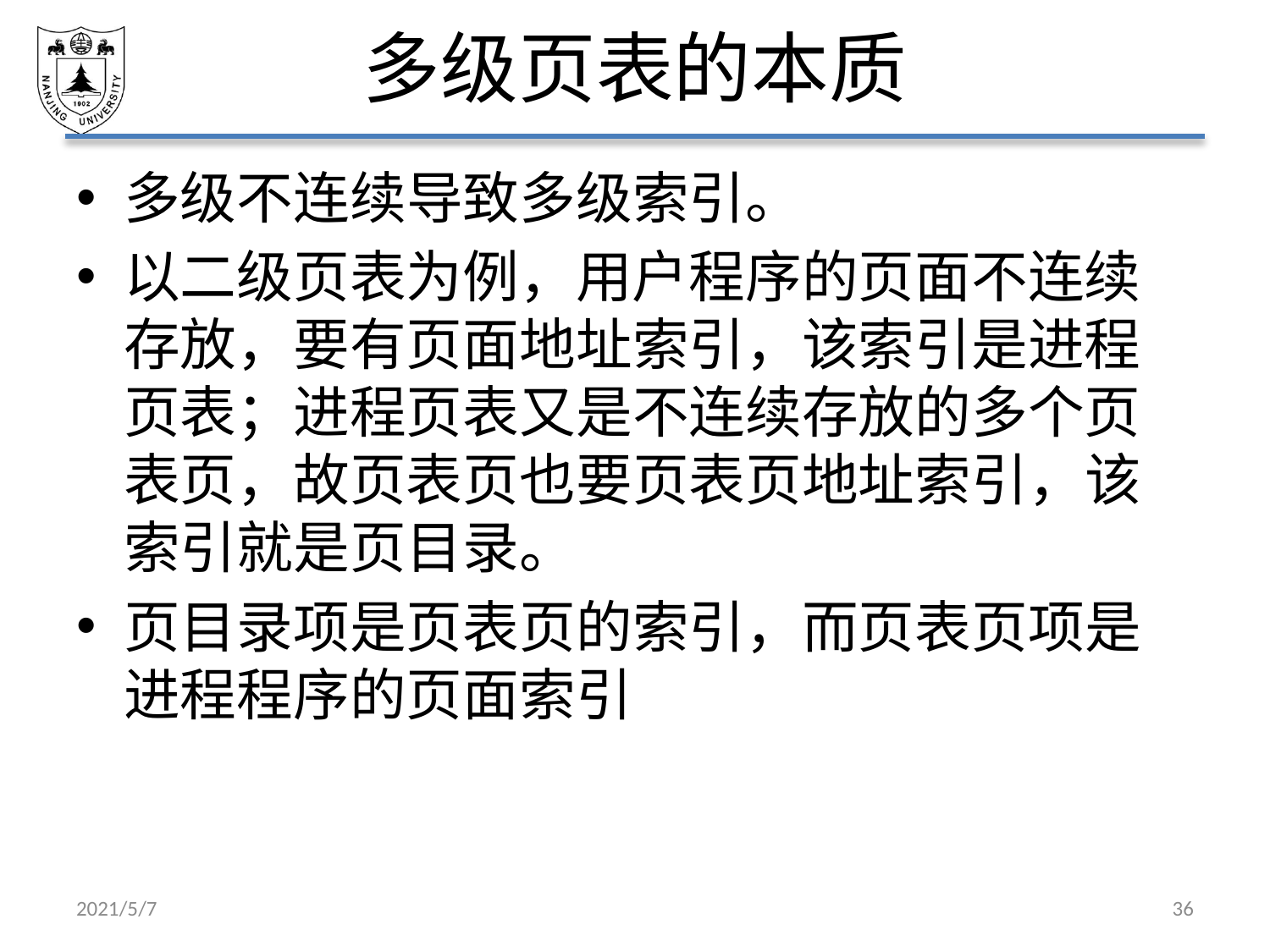

# 多级页表的本质
多级不连续导致多级索引。
以二级页表为例，用户程序的页面不连续存放，要有页面地址索引，该索引是进程页表；进程页表又是不连续存放的多个页表页，故页表页也要页表页地址索引，该索引就是页目录。
页目录项是页表页的索引，而页表页项是进程程序的页面索引
2021/5/7
36